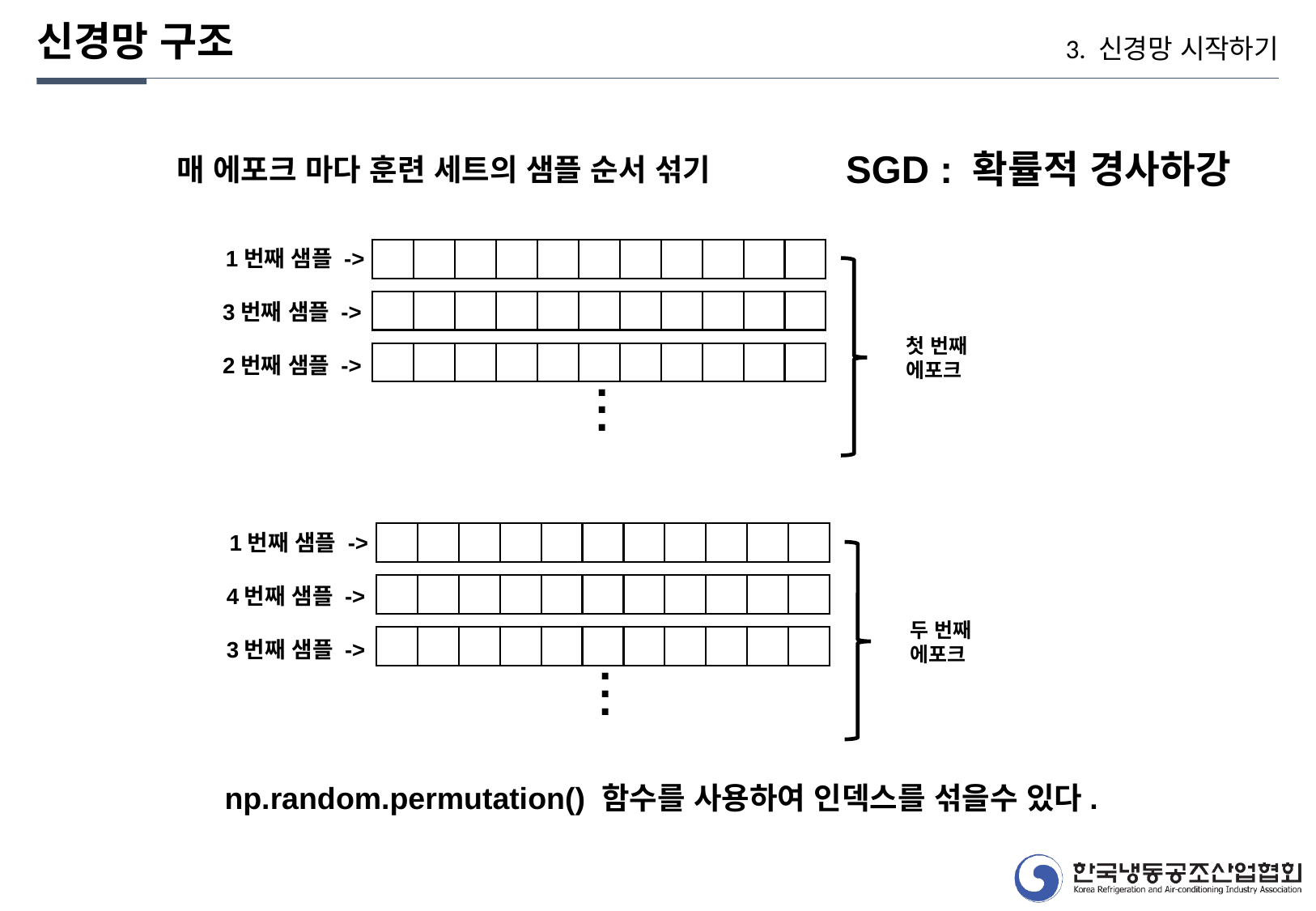

신경망 구조
3. 신경망 시작하기
SGD : 확률적 경사하강
매 에포크 마다 훈련 세트의 샘플 순서 섞기
1번째 샘플 ->

3번째 샘플 ->
첫 번째
에포크

2번째 샘플 ->
.
.
.
1번째 샘플 ->

4번째 샘플 ->
두 번째
에포크

3번째 샘플 ->
.
.
.
np.random.permutation() 함수를 사용하여 인덱스를 섞을수 있다.